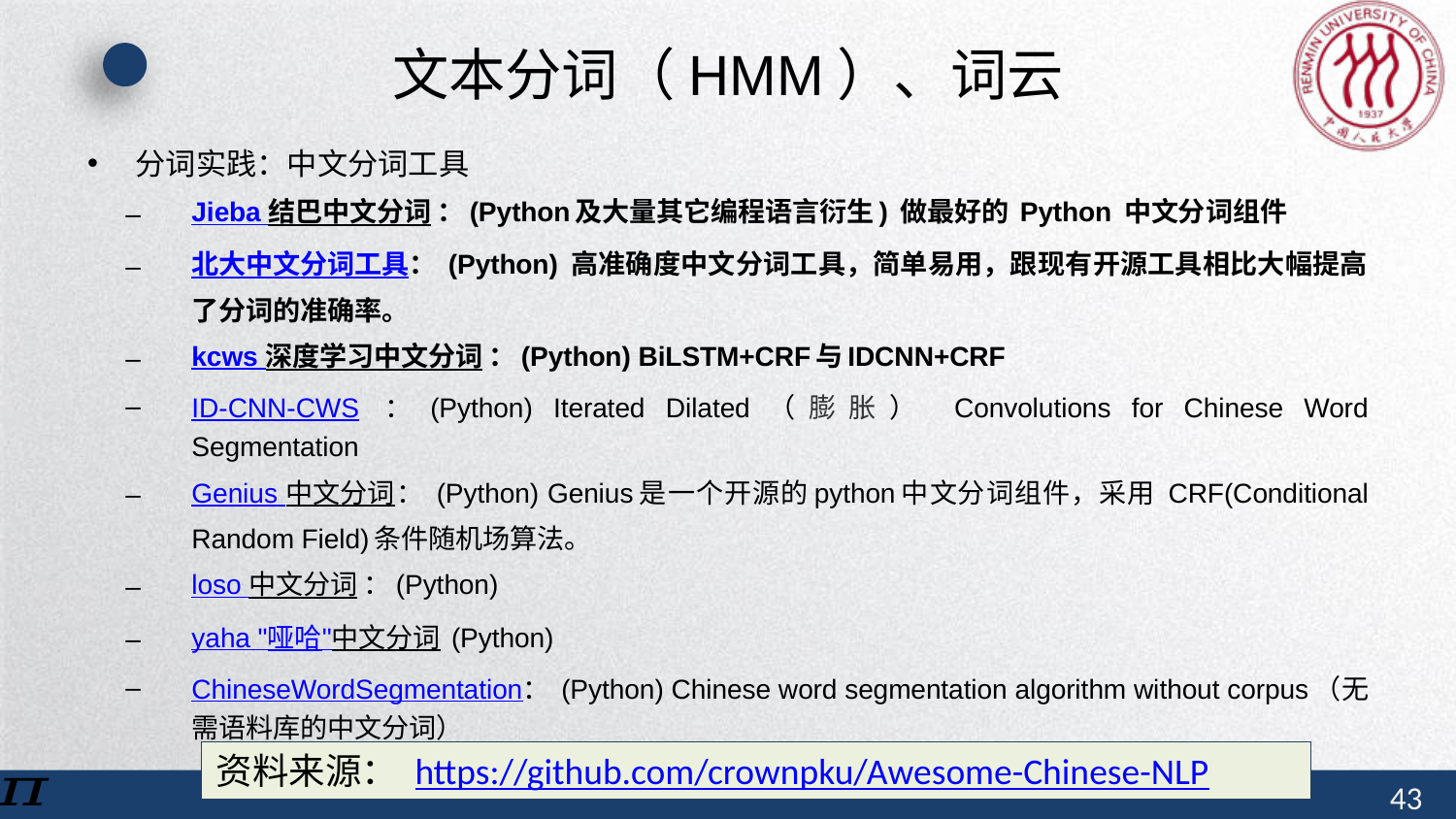

# 文本分词（HMM）、词云
分词实践：中文分词工具
Jieba 结巴中文分词 ：(Python及大量其它编程语言衍生) 做最好的 Python 中文分词组件
北大中文分词工具： (Python) 高准确度中文分词工具，简单易用，跟现有开源工具相比大幅提高了分词的准确率。
kcws 深度学习中文分词 ：(Python) BiLSTM+CRF与IDCNN+CRF
ID-CNN-CWS ：(Python) Iterated Dilated（膨胀） Convolutions for Chinese Word Segmentation
Genius 中文分词： (Python) Genius是一个开源的python中文分词组件，采用 CRF(Conditional Random Field)条件随机场算法。
loso 中文分词 ：(Python)
yaha "哑哈"中文分词 (Python)
ChineseWordSegmentation： (Python) Chinese word segmentation algorithm without corpus（无需语料库的中文分词）

资料来源： https://github.com/crownpku/Awesome-Chinese-NLP